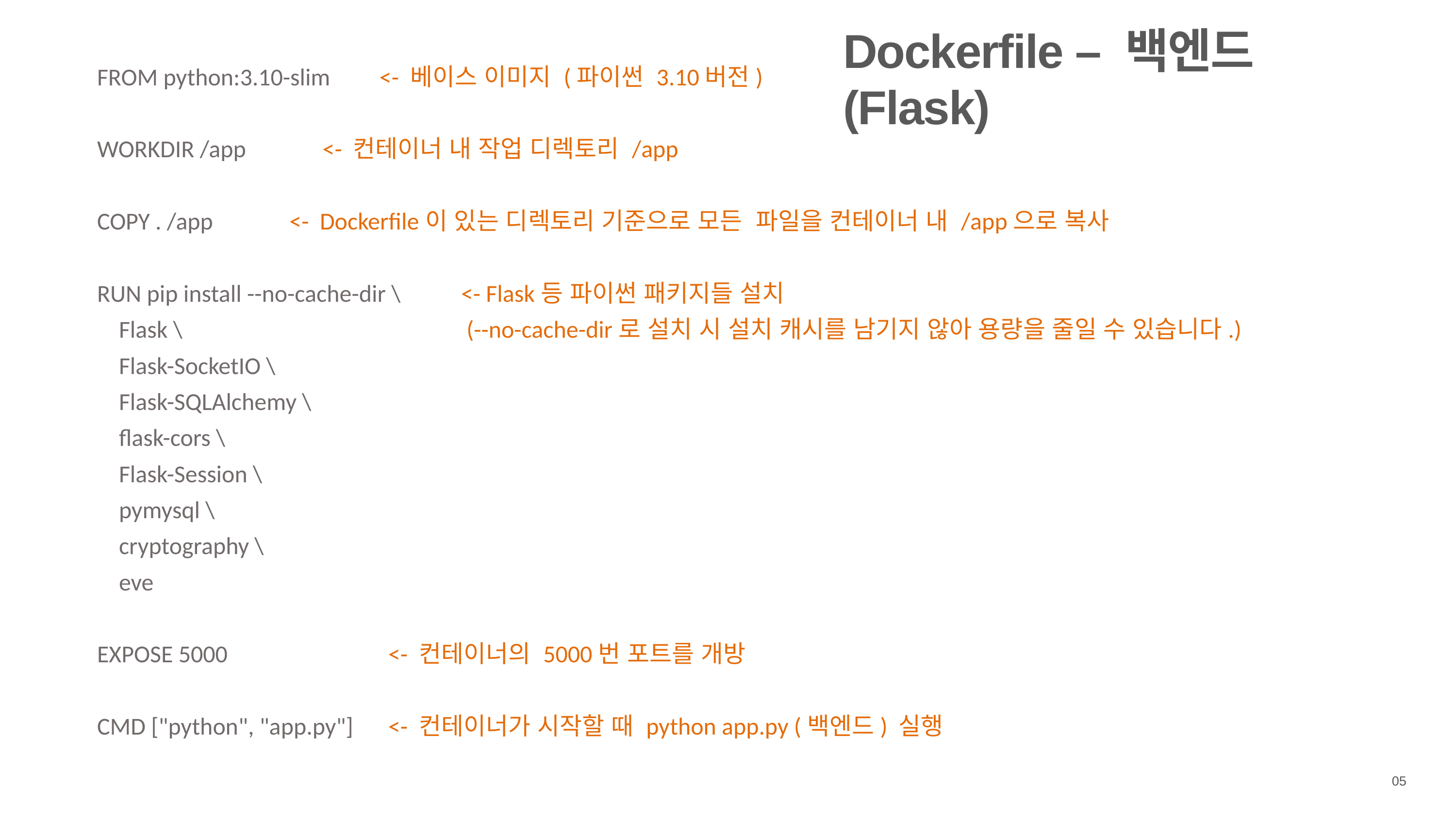

FROM python:3.10-slim         <- 베이스 이미지 (파이썬 3.10버전)

WORKDIR /app              <- 컨테이너 내 작업 디렉토리 /app

COPY . /app              <-  Dockerfile이 있는 디렉토리 기준으로 모든  파일을 컨테이너 내 /app으로 복사

RUN pip install --no-cache-dir \   	<- Flask등 파이썬 패키지들 설치
    Flask \				 (--no-cache-dir로 설치 시 설치 캐시를 남기지 않아 용량을 줄일 수 있습니다.)
    Flask-SocketIO \
    Flask-SQLAlchemy \
    flask-cors \
    Flask-Session \
    pymysql \
    cryptography \
    eve

EXPOSE 5000			<- 컨테이너의 5000번 포트를 개방

CMD ["python", "app.py"]	<- 컨테이너가 시작할 때 python app.py (백엔드) 실행
Dockerfile – 백엔드 (Flask)
05